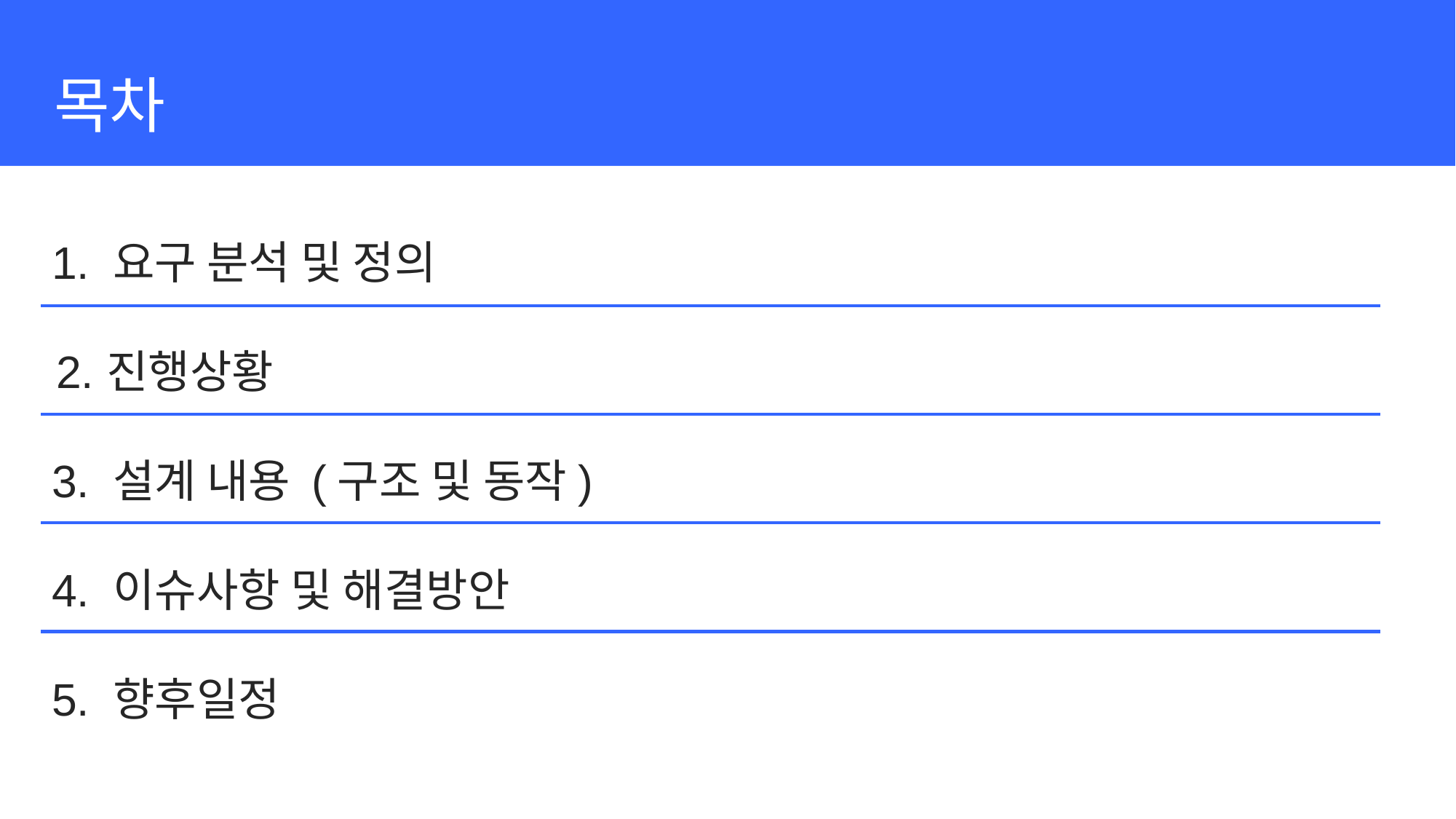

목차
요구 분석 및 정의
진행상황
설계 내용 (구조 및 동작)
이슈사항 및 해결방안
향후일정